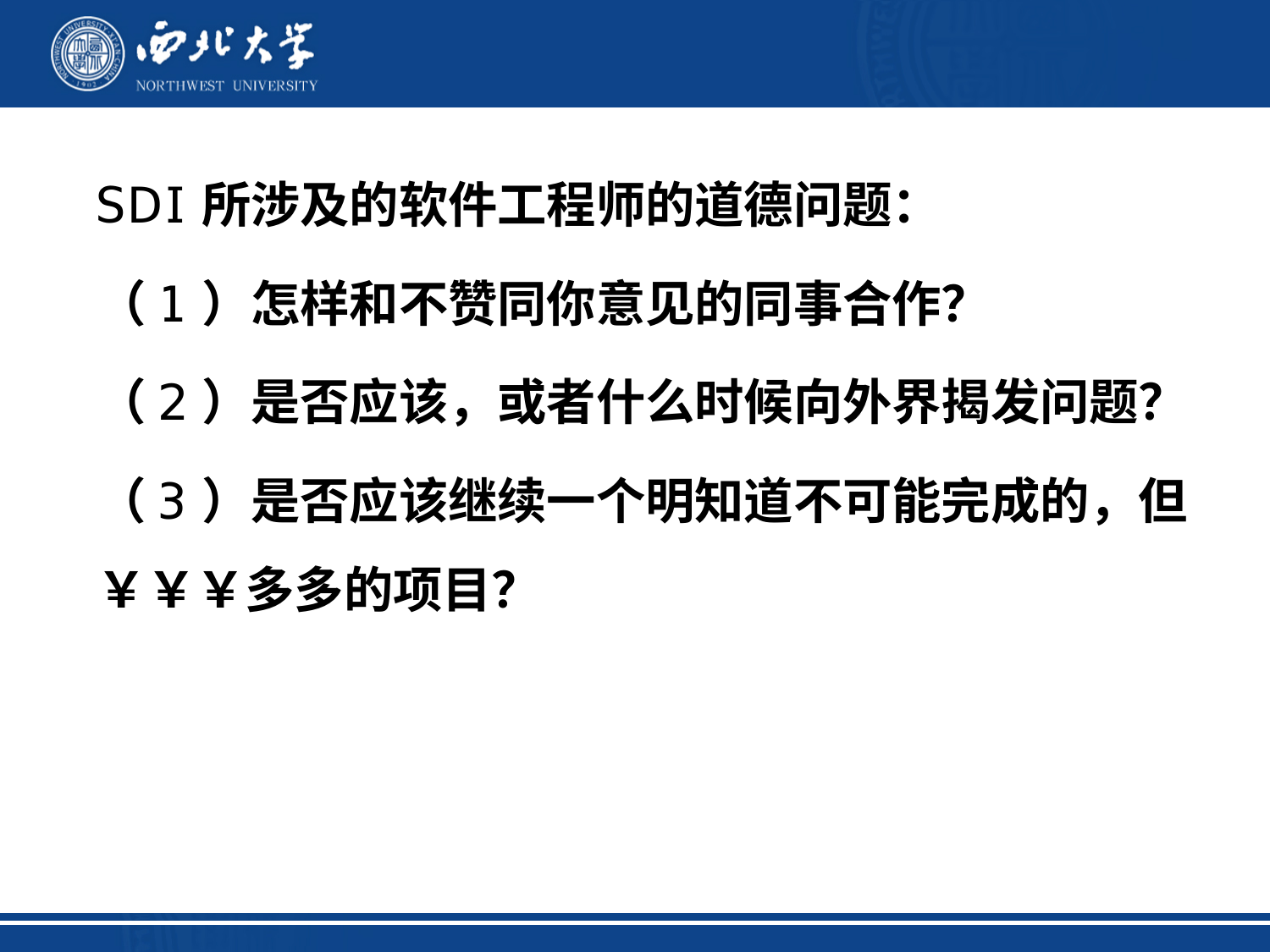

SDI所涉及的软件工程师的道德问题：
（1）怎样和不赞同你意见的同事合作？
（2）是否应该，或者什么时候向外界揭发问题？
（3）是否应该继续一个明知道不可能完成的，但￥￥￥多多的项目？